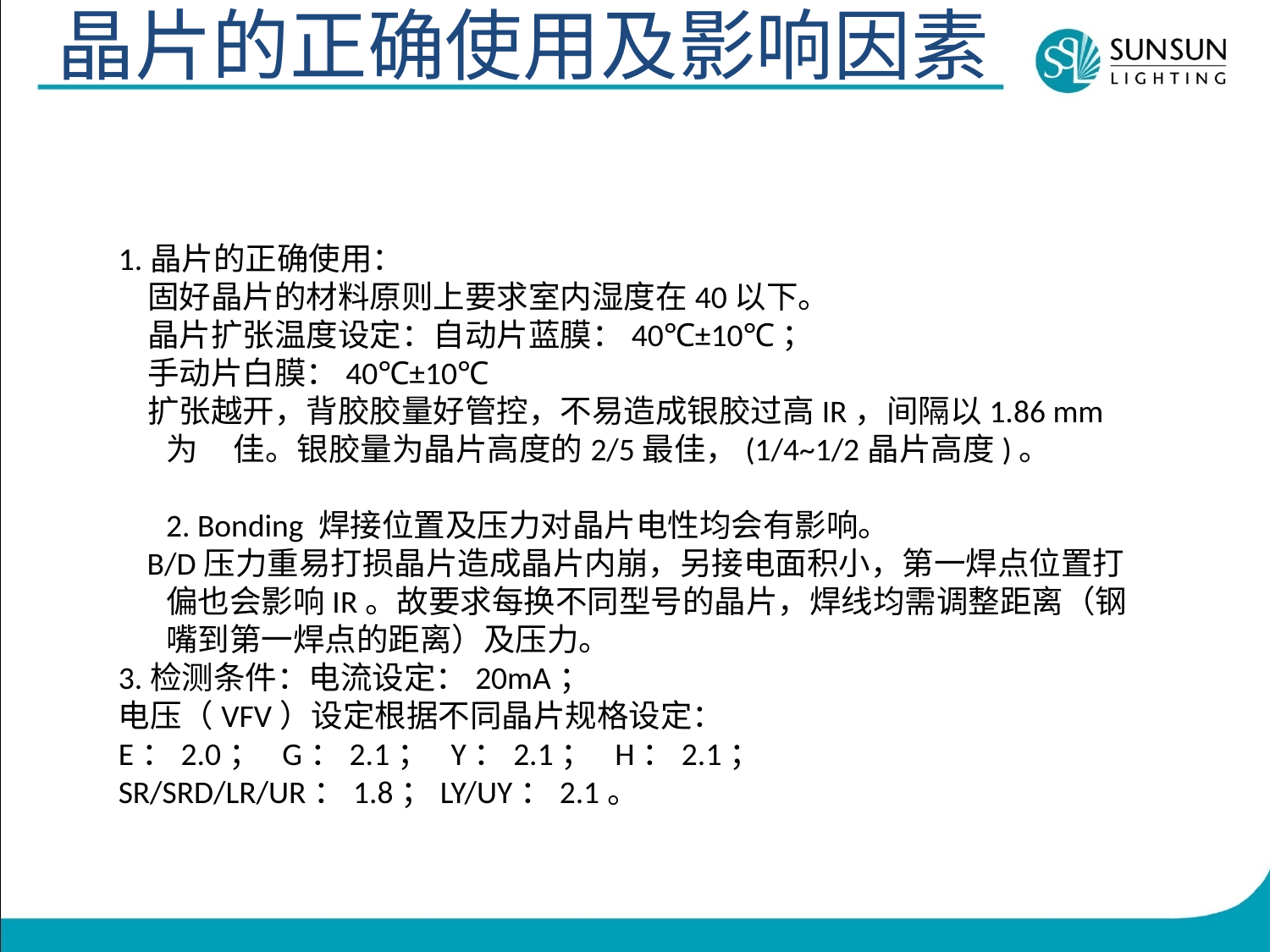

# 晶片的正确使用及影响因素
1.晶片的正确使用：
   固好晶片的材料原则上要求室内湿度在40以下。
   晶片扩张温度设定：自动片蓝膜：40℃±10℃；
   手动片白膜：40℃±10℃
   扩张越开，背胶胶量好管控，不易造成银胶过高IR，间隔以1.86 mm为     佳。银胶量为晶片高度的2/5最佳，(1/4~1/2晶片高度)。
2. Bonding 焊接位置及压力对晶片电性均会有影响。
    B/D压力重易打损晶片造成晶片内崩，另接电面积小，第一焊点位置打 偏也会影响IR。故要求每换不同型号的晶片，焊线均需调整距离（钢嘴到第一焊点的距离）及压力。
3.检测条件：电流设定：20mA；
电压（VFV）设定根据不同晶片规格设定：
E：2.0；  G：2.1；  Y：2.1；  H：2.1；
SR/SRD/LR/UR：1.8；LY/UY：2.1。